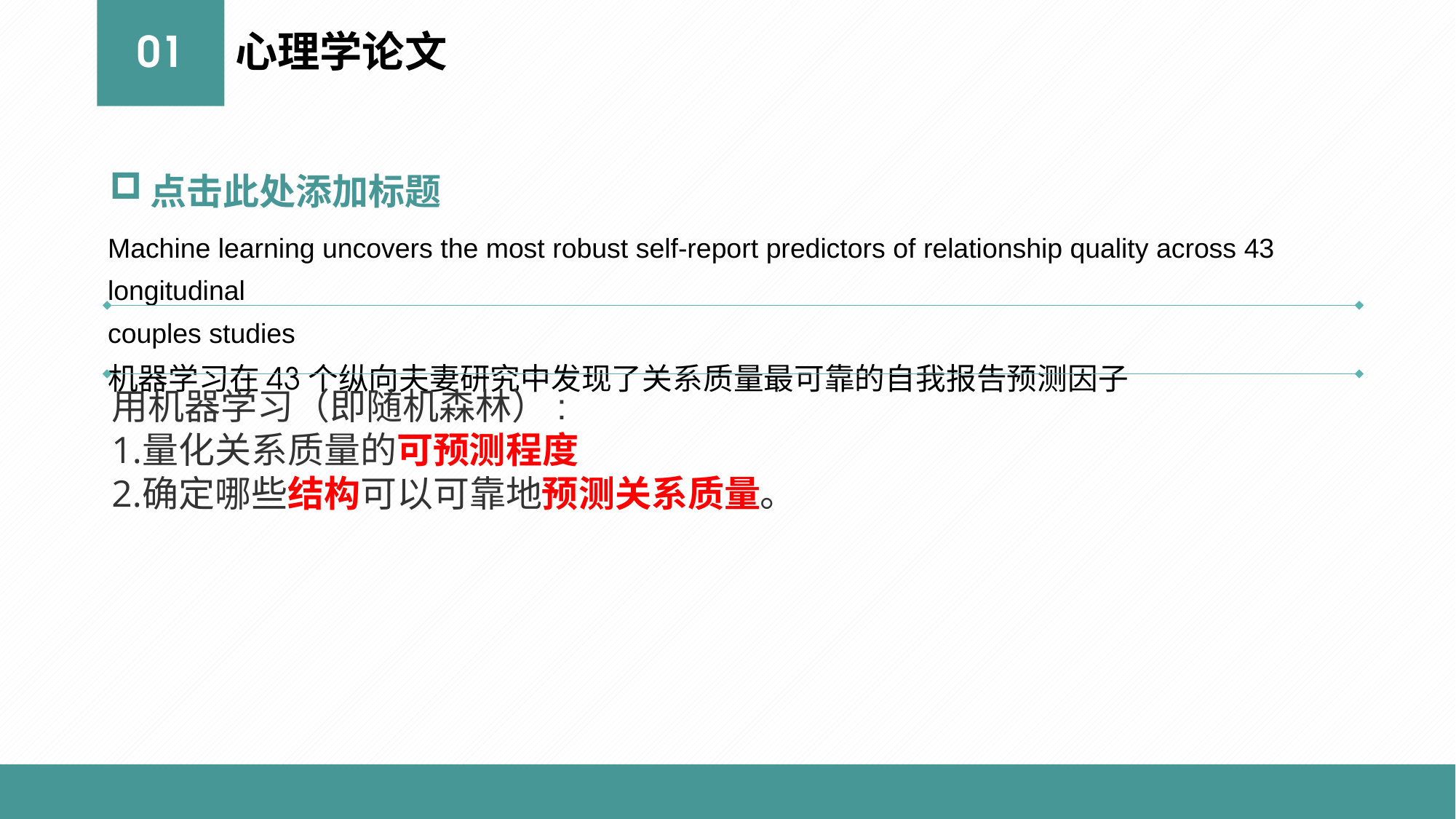

01
心理学论文
点击此处添加标题
Machine learning uncovers the most robust self-report predictors of relationship quality across 43 longitudinal
couples studies
机器学习在43个纵向夫妻研究中发现了关系质量最可靠的自我报告预测因子
用机器学习（即随机森林）:
量化关系质量的可预测程度
确定哪些结构可以可靠地预测关系质量。